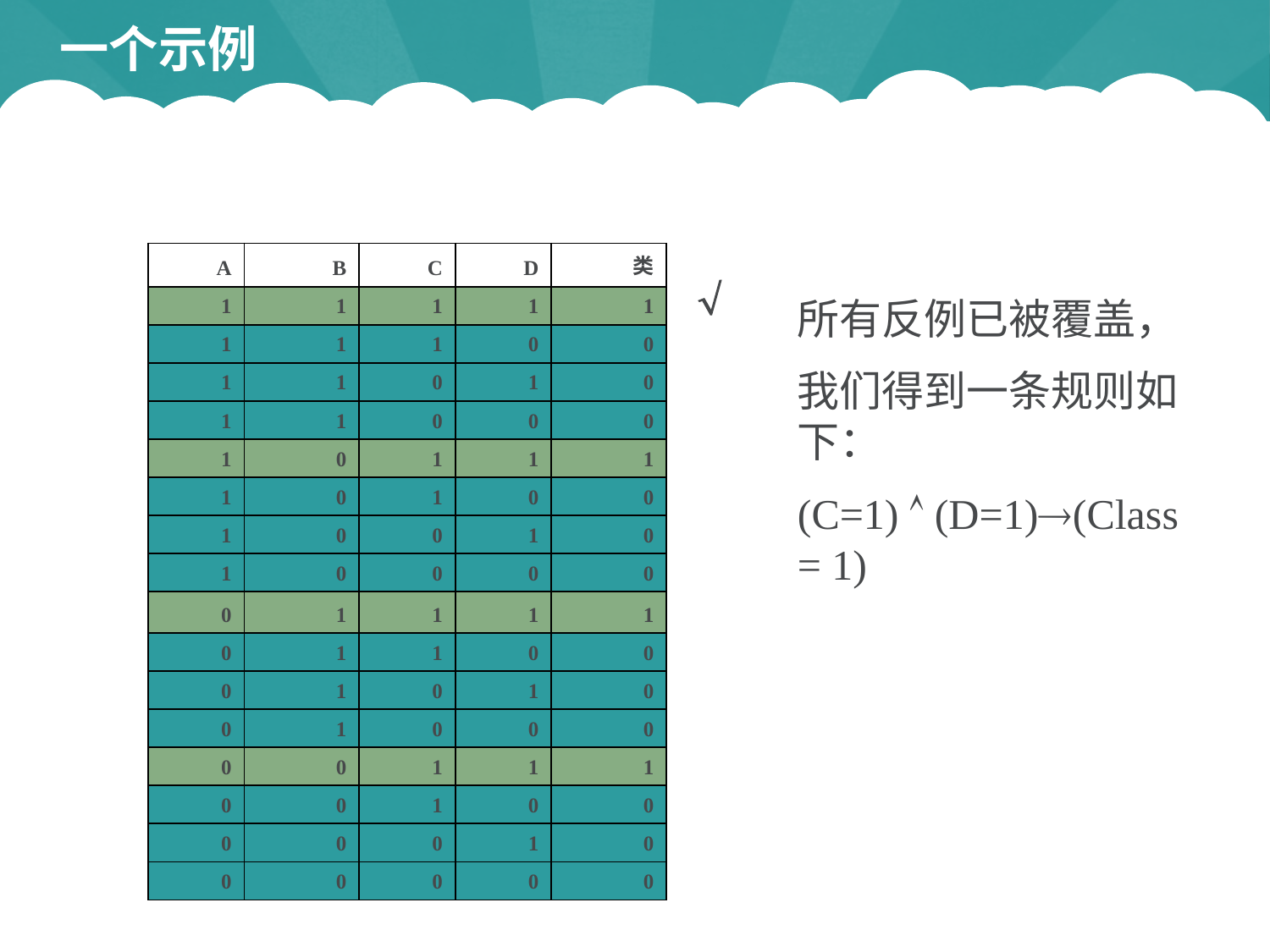

# 一个示例
| A | B | C | D | 类 |
| --- | --- | --- | --- | --- |
| 1 | 1 | 1 | 1 | 1 |
| 1 | 1 | 1 | 0 | 0 |
| 1 | 1 | 0 | 1 | 0 |
| 1 | 1 | 0 | 0 | 0 |
| 1 | 0 | 1 | 1 | 1 |
| 1 | 0 | 1 | 0 | 0 |
| 1 | 0 | 0 | 1 | 0 |
| 1 | 0 | 0 | 0 | 0 |
| 0 | 1 | 1 | 1 | 1 |
| 0 | 1 | 1 | 0 | 0 |
| 0 | 1 | 0 | 1 | 0 |
| 0 | 1 | 0 | 0 | 0 |
| 0 | 0 | 1 | 1 | 1 |
| 0 | 0 | 1 | 0 | 0 |
| 0 | 0 | 0 | 1 | 0 |
| 0 | 0 | 0 | 0 | 0 |
√
所有反例已被覆盖，
我们得到一条规则如下：
(C=1) ∧ (D=1)→(Class = 1)